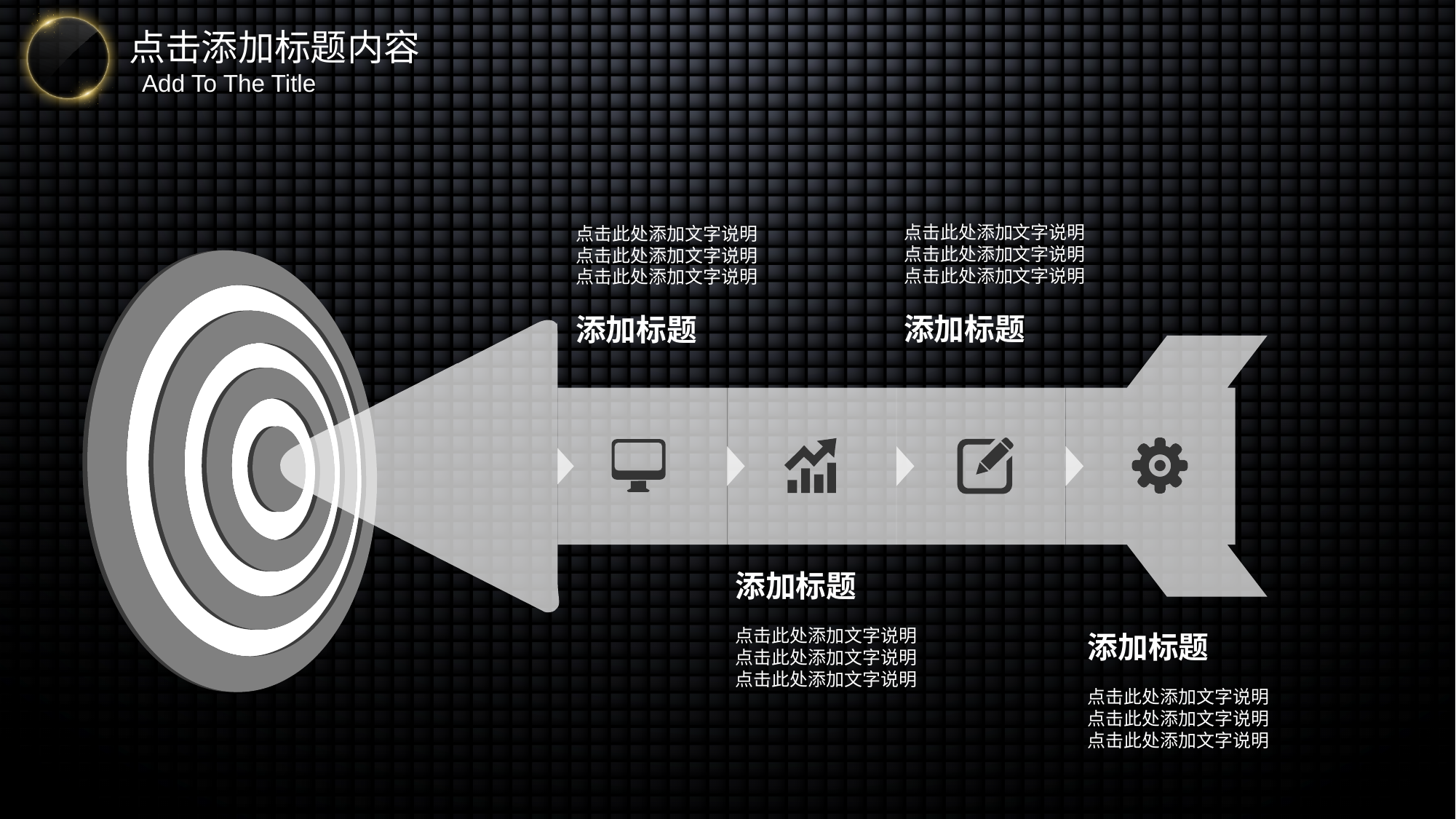

点击此处添加文字说明
点击此处添加文字说明
点击此处添加文字说明
点击此处添加文字说明
点击此处添加文字说明
点击此处添加文字说明

添加标题
添加标题

添加标题
点击此处添加文字说明
点击此处添加文字说明
点击此处添加文字说明
添加标题
点击此处添加文字说明
点击此处添加文字说明
点击此处添加文字说明